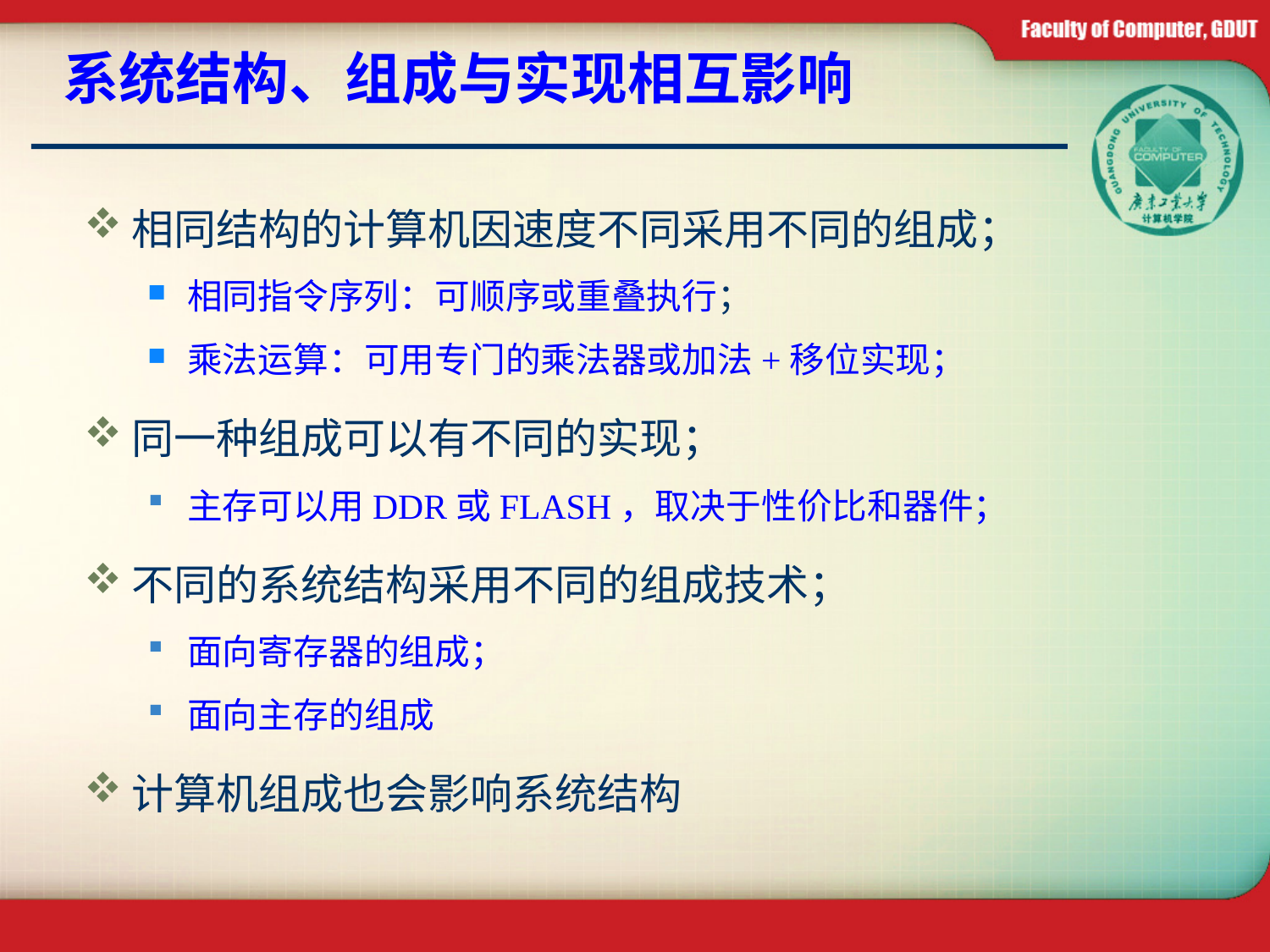

# 系统结构、组成与实现相互影响
相同结构的计算机因速度不同采用不同的组成；
相同指令序列：可顺序或重叠执行；
乘法运算：可用专门的乘法器或加法+移位实现；
同一种组成可以有不同的实现；
主存可以用DDR或FLASH，取决于性价比和器件；
不同的系统结构采用不同的组成技术；
面向寄存器的组成；
面向主存的组成
计算机组成也会影响系统结构